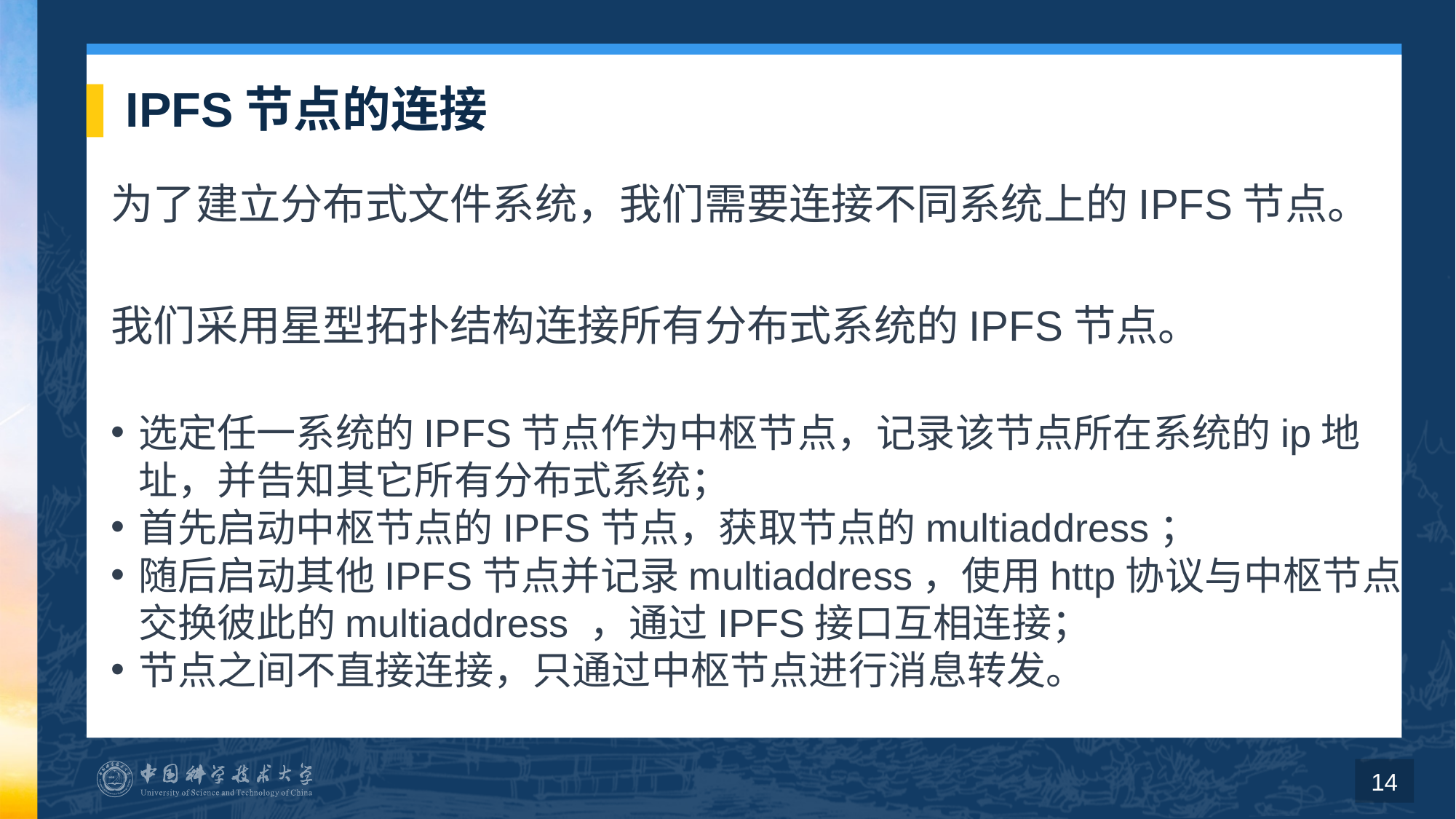

# IPFS节点的连接
为了建立分布式文件系统，我们需要连接不同系统上的IPFS节点。

我们采用星型拓扑结构连接所有分布式系统的IPFS节点。

选定任一系统的IPFS节点作为中枢节点，记录该节点所在系统的ip地址，并告知其它所有分布式系统；
首先启动中枢节点的IPFS节点，获取节点的multiaddress；
随后启动其他IPFS节点并记录multiaddress，使用http协议与中枢节点交换彼此的multiaddress ，通过IPFS接口互相连接；
节点之间不直接连接，只通过中枢节点进行消息转发。

14